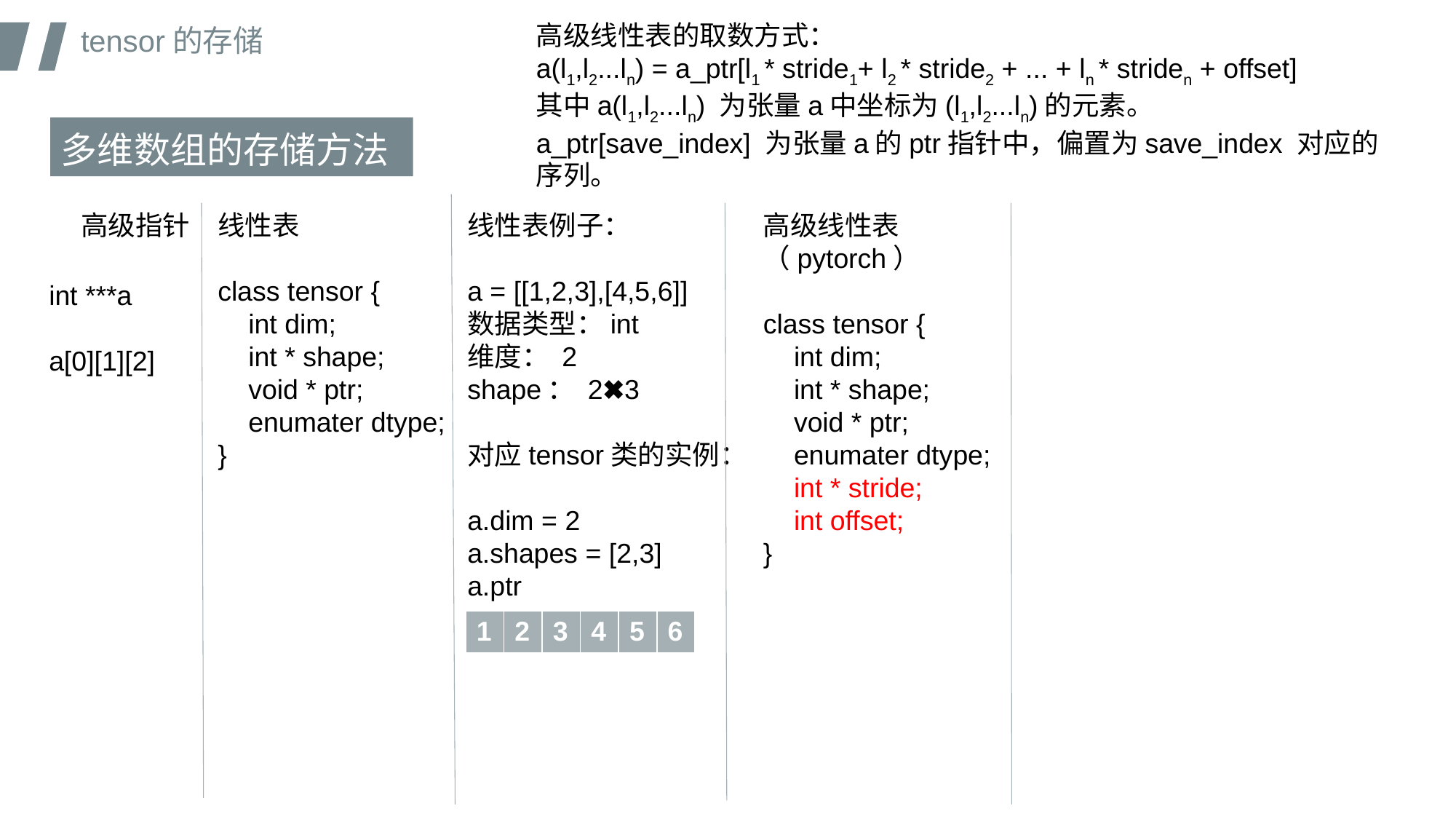

tensor的存储
高级线性表的取数方式：
a(l1,l2...ln) = a_ptr[l1 * stride1+ l2 * stride2 + ... + ln * striden + offset]
其中a(l1,l2...ln) 为张量a中坐标为(l1,l2...ln)的元素。
a_ptr[save_index] 为张量a的ptr指针中，偏置为save_index 对应的序列。

多维数组的存储方法
高级指针
线性表

class tensor {
    int dim;
    int * shape;
    void * ptr;
    enumater dtype;
}
线性表例子：

a = [[1,2,3],[4,5,6]]
数据类型：int
维度： 2
shape： 2✖️3

对应tensor类的实例：

a.dim = 2
a.shapes = [2,3]
a.ptr

高级线性表（pytorch）

class tensor {
    int dim;
    int * shape;
    void * ptr;
    enumater dtype;
    int * stride;
    int offset;
}
int ***a

a[0][1][2]
| 1 | 2 | 3 | 4 | 5 | 6 |
| --- | --- | --- | --- | --- | --- |